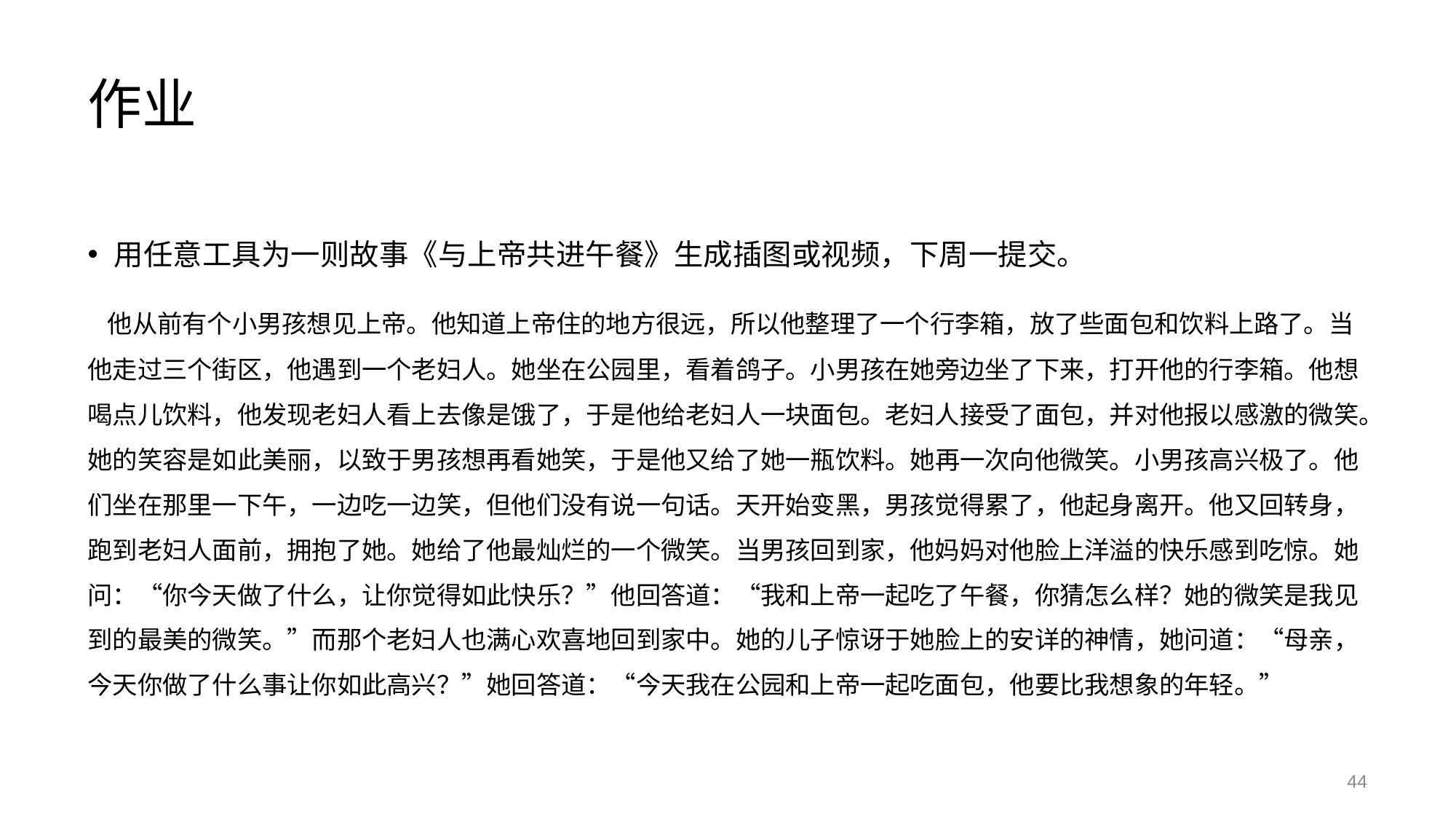

# 作业
用任意工具为一则故事《与上帝共进午餐》生成插图或视频，下周一提交。
  他从前有个小男孩想见上帝。他知道上帝住的地方很远，所以他整理了一个行李箱，放了些面包和饮料上路了。当他走过三个街区，他遇到一个老妇人。她坐在公园里，看着鸽子。小男孩在她旁边坐了下来，打开他的行李箱。他想喝点儿饮料，他发现老妇人看上去像是饿了，于是他给老妇人一块面包。老妇人接受了面包，并对他报以感激的微笑。她的笑容是如此美丽，以致于男孩想再看她笑，于是他又给了她一瓶饮料。她再一次向他微笑。小男孩高兴极了。他们坐在那里一下午，一边吃一边笑，但他们没有说一句话。天开始变黑，男孩觉得累了，他起身离开。他又回转身，跑到老妇人面前，拥抱了她。她给了他最灿烂的一个微笑。当男孩回到家，他妈妈对他脸上洋溢的快乐感到吃惊。她问：“你今天做了什么，让你觉得如此快乐？”他回答道：“我和上帝一起吃了午餐，你猜怎么样？她的微笑是我见到的最美的微笑。”而那个老妇人也满心欢喜地回到家中。她的儿子惊讶于她脸上的安详的神情，她问道：“母亲，今天你做了什么事让你如此高兴？”她回答道：“今天我在公园和上帝一起吃面包，他要比我想象的年轻。”
44